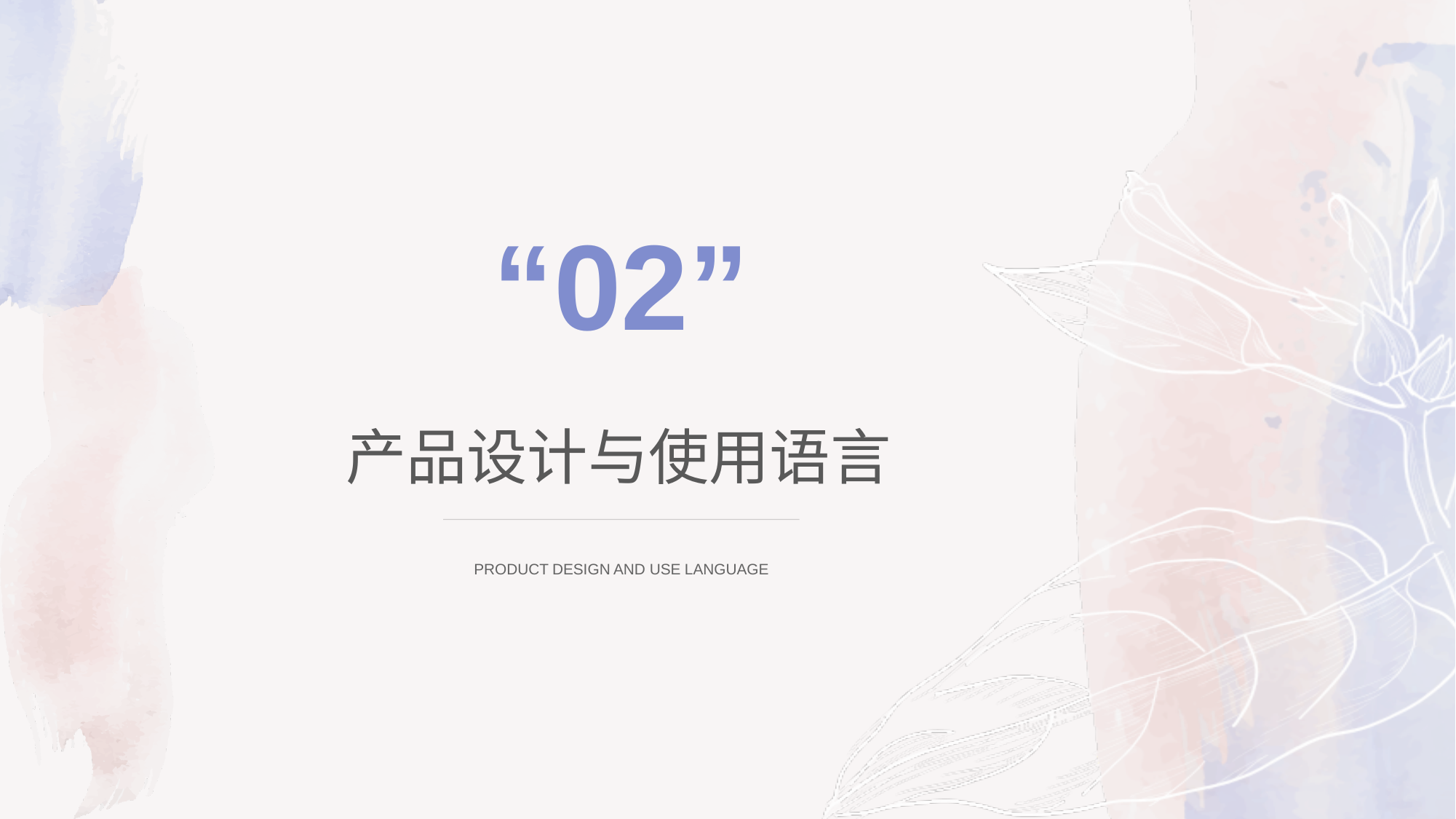

“02”
产品设计与使用语言
Product Design and Use language